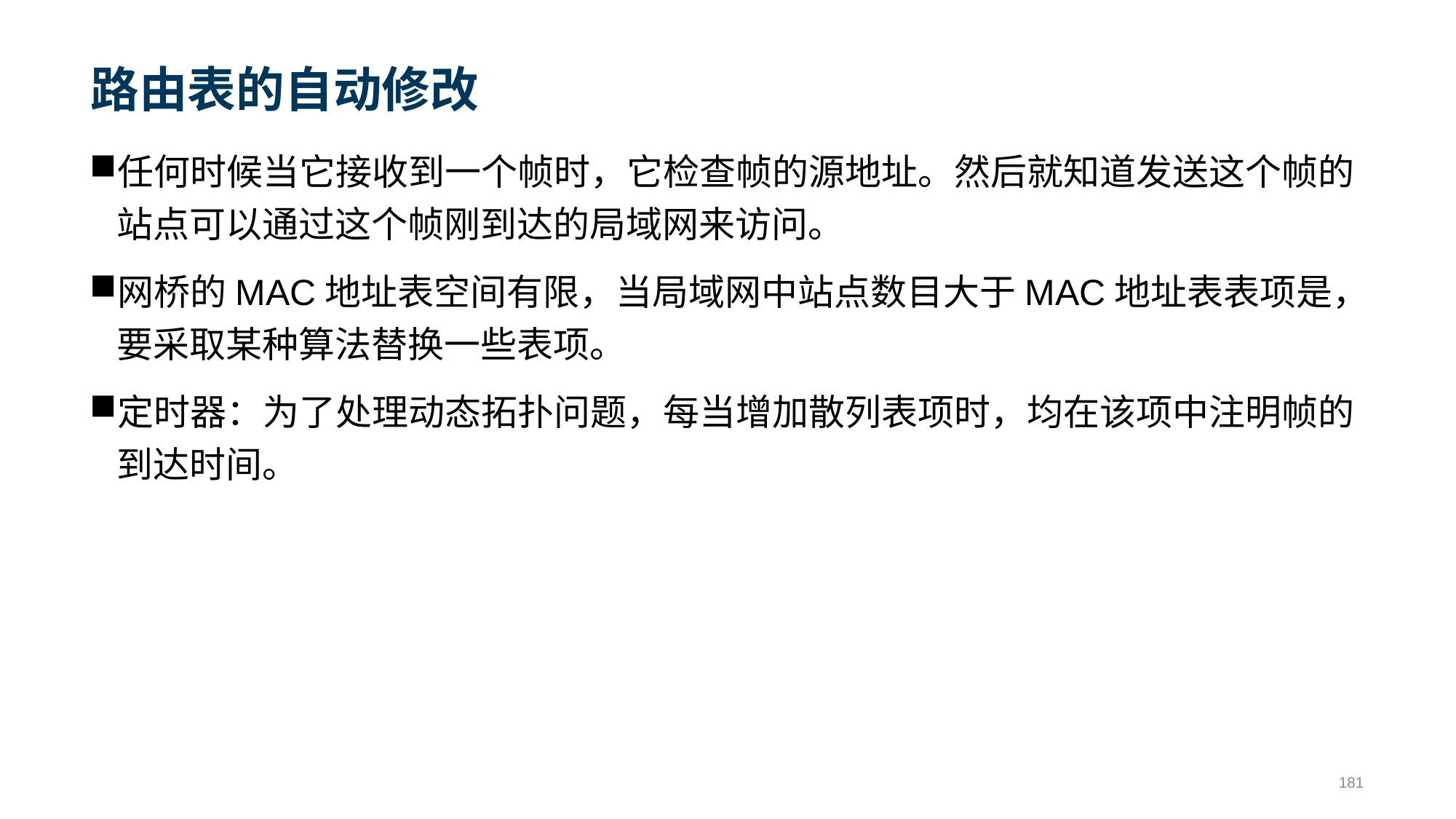

# 路由表的自动修改
任何时候当它接收到一个帧时，它检查帧的源地址。然后就知道发送这个帧的站点可以通过这个帧刚到达的局域网来访问。
网桥的MAC地址表空间有限，当局域网中站点数目大于MAC地址表表项是，要采取某种算法替换一些表项。
定时器：为了处理动态拓扑问题，每当增加散列表项时，均在该项中注明帧的到达时间。

181